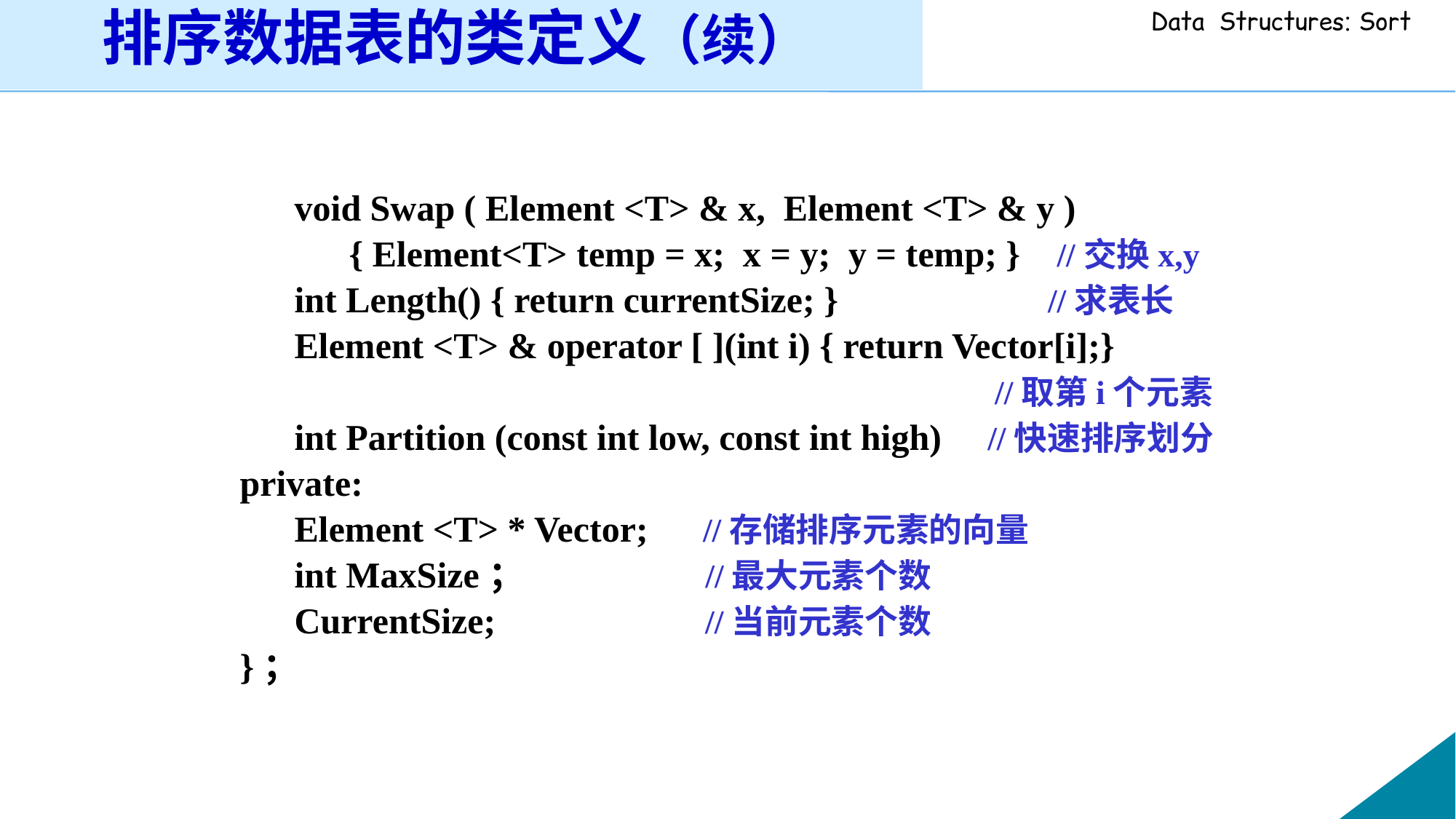

排序数据表的类定义（续）
      void Swap ( Element <T> & x,  Element <T> & y )
            { Element<T> temp = x;  x = y;  y = temp; }    //交换x,y
      int Length() { return currentSize; }                       //求表长
      Element <T> & operator [ ](int i) { return Vector[i];}
                                                                                   //取第i个元素
      int Partition (const int low, const int high)     //快速排序划分
private:
      Element <T> * Vector;      //存储排序元素的向量
      int MaxSize；                     //最大元素个数
      CurrentSize;                       //当前元素个数
}；